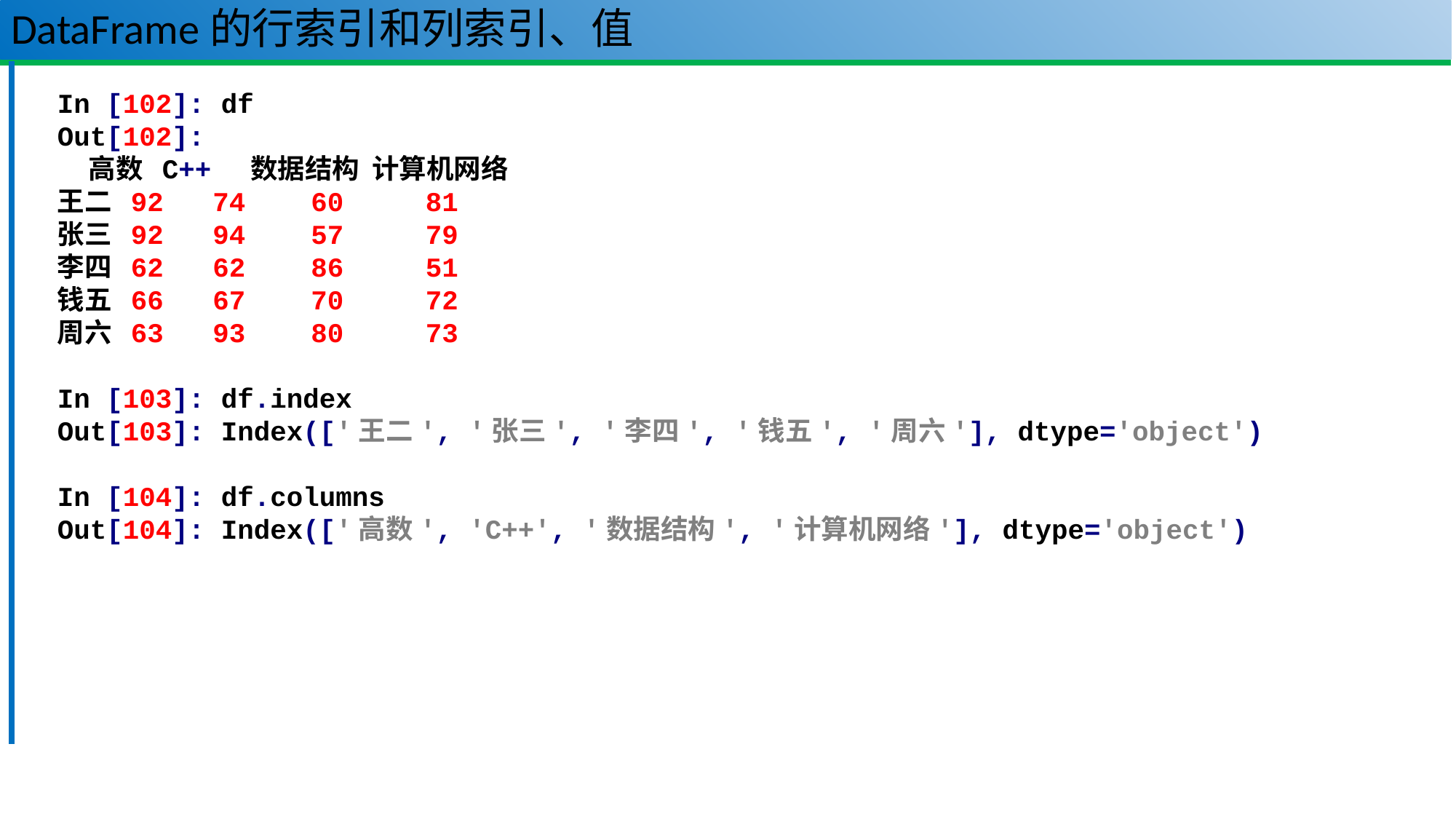

# DataFrame的行索引和列索引、值
In [102]: df
Out[102]:
    高数  C++  数据结构  计算机网络
王二  92   74    60     81
张三  92   94    57     79
李四  62   62    86     51
钱五  66   67    70     72
周六  63   93    80     73

In [103]: df.index
Out[103]: Index(['王二', '张三', '李四', '钱五', '周六'], dtype='object')

In [104]: df.columns
Out[104]: Index(['高数', 'C++', '数据结构', '计算机网络'], dtype='object')